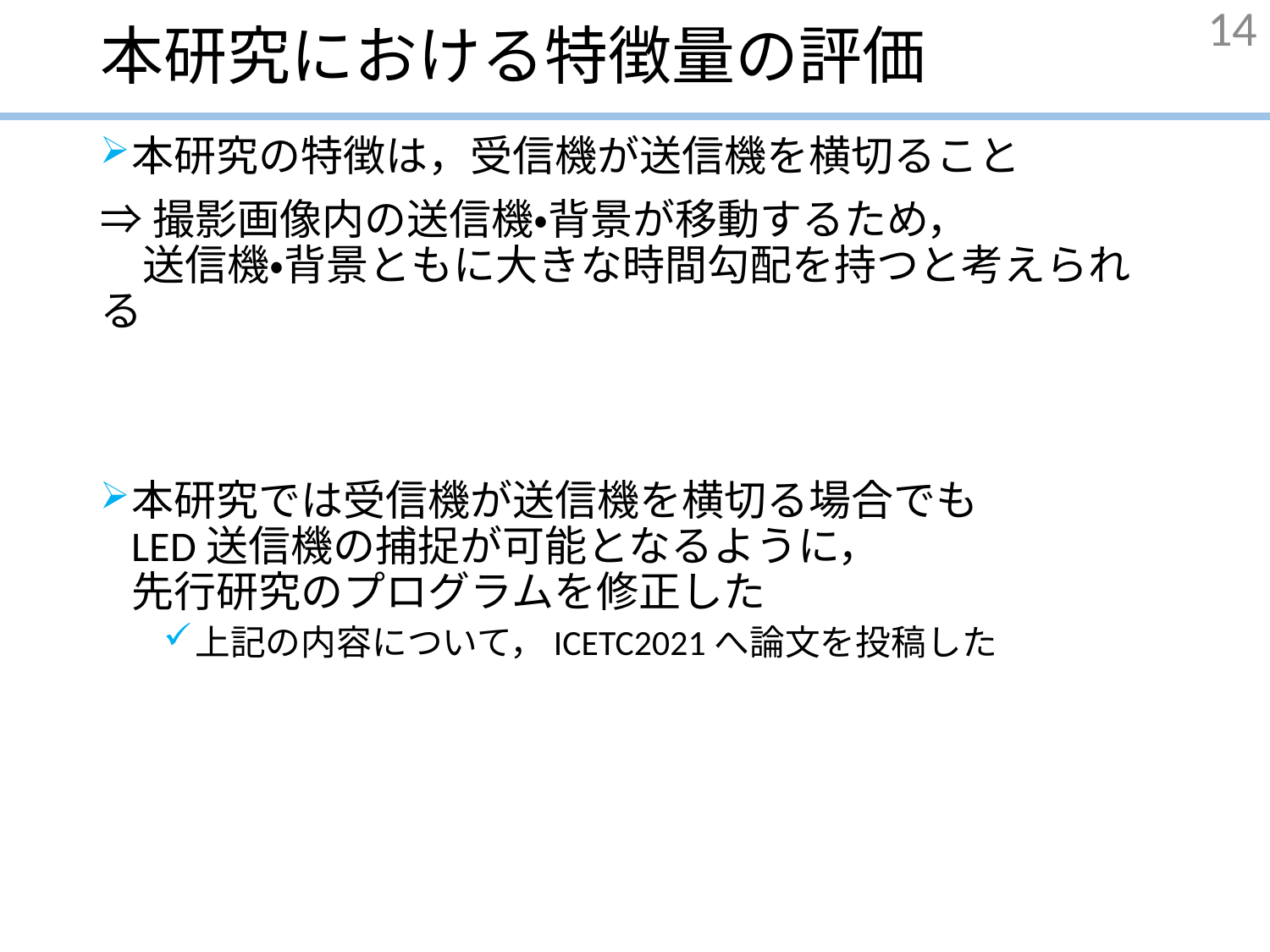

# 本研究における特徴量の評価
14
本研究の特徴は，受信機が送信機を横切ること
⇒撮影画像内の送信機・背景が移動するため，　　　　　送信機・背景ともに大きな時間勾配を持つと考えられる

本研究では受信機が送信機を横切る場合でも　　　　LED送信機の捕捉が可能となるように，　　　　　　先行研究のプログラムを修正した
上記の内容について，ICETC2021へ論文を投稿した